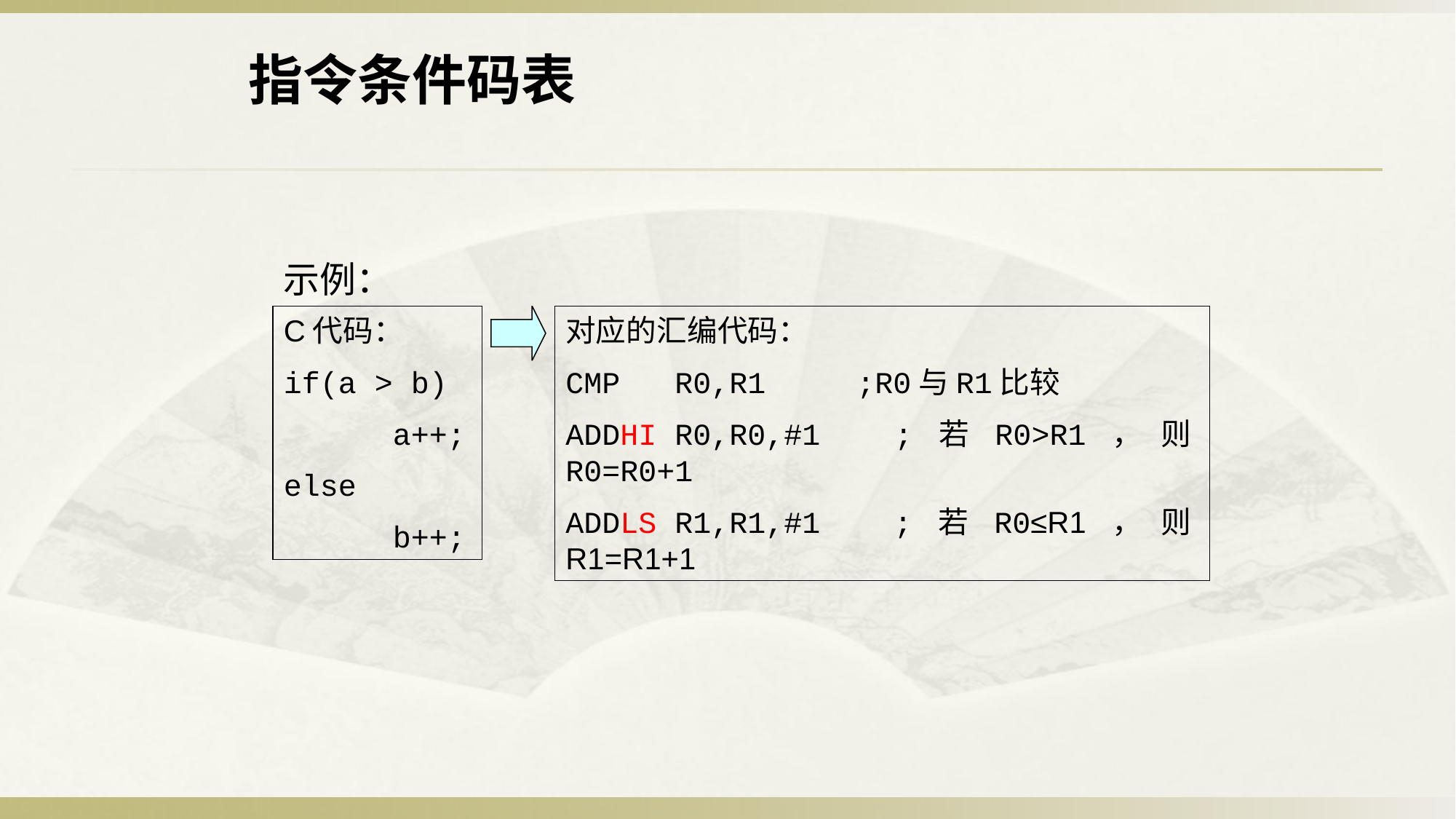

指令条件码表
示例：
C代码：
if(a > b)
	a++;
else
	b++;

对应的汇编代码：
CMP	R0,R1	    ;R0与R1比较
ADDHI	R0,R0,#1  ;若R0>R1，则R0=R0+1
ADDLS	R1,R1,#1  ;若R0≤R1，则R1=R1+1